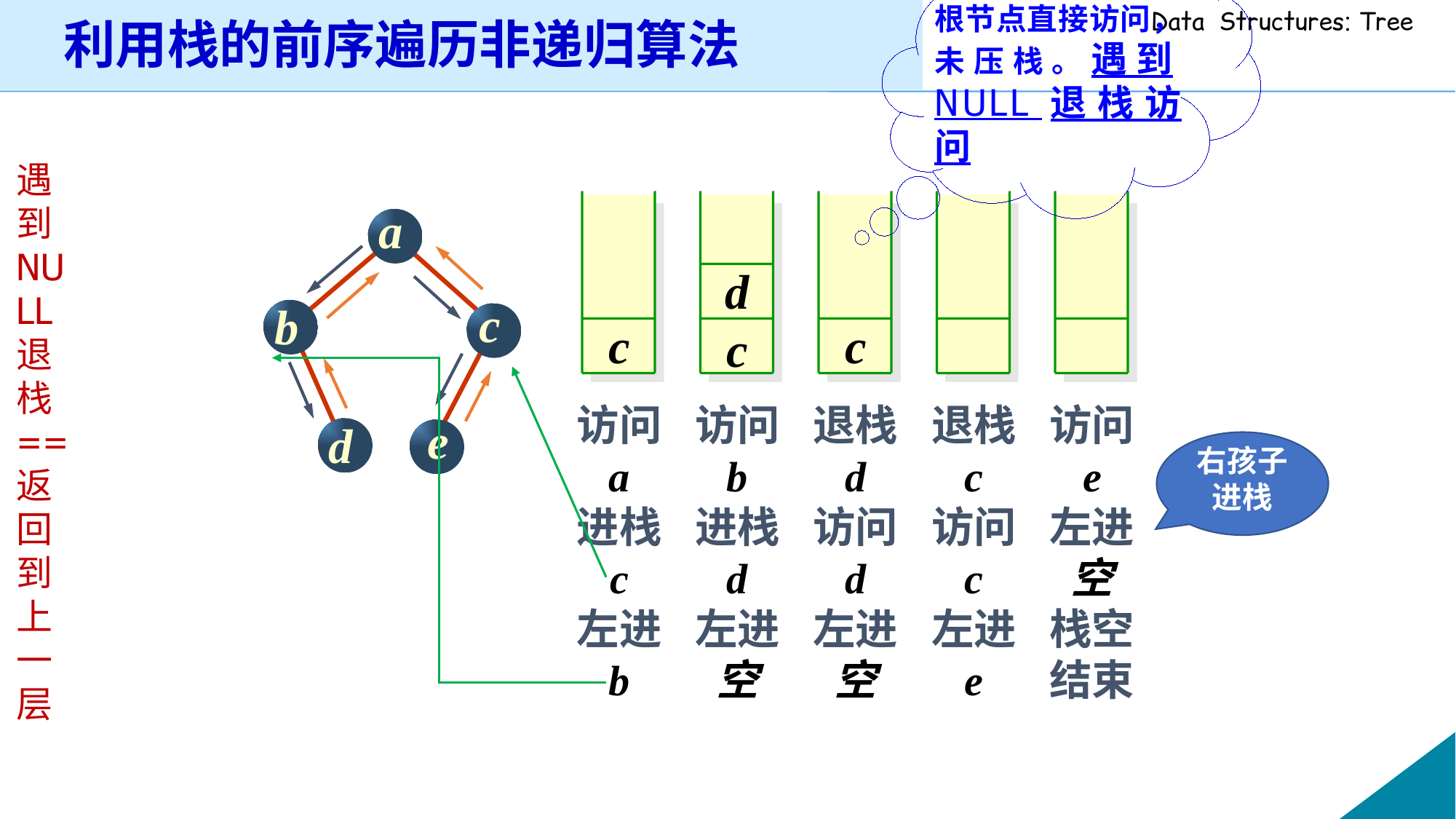

根节点直接访问，未压栈。遇到NULL退栈访问
# 利用栈的前序遍历非递归算法
遇到NULL退栈==返回到上一层

a

c
b

e
d

d
c

c
c

访问
a
进栈
c
左进
b
访问
b
进栈
d
左进
空
退栈
d
访问
d
左进
空
退栈
c
访问
c
左进
e
访问
e
左进
空
栈空
结束
右孩子进栈